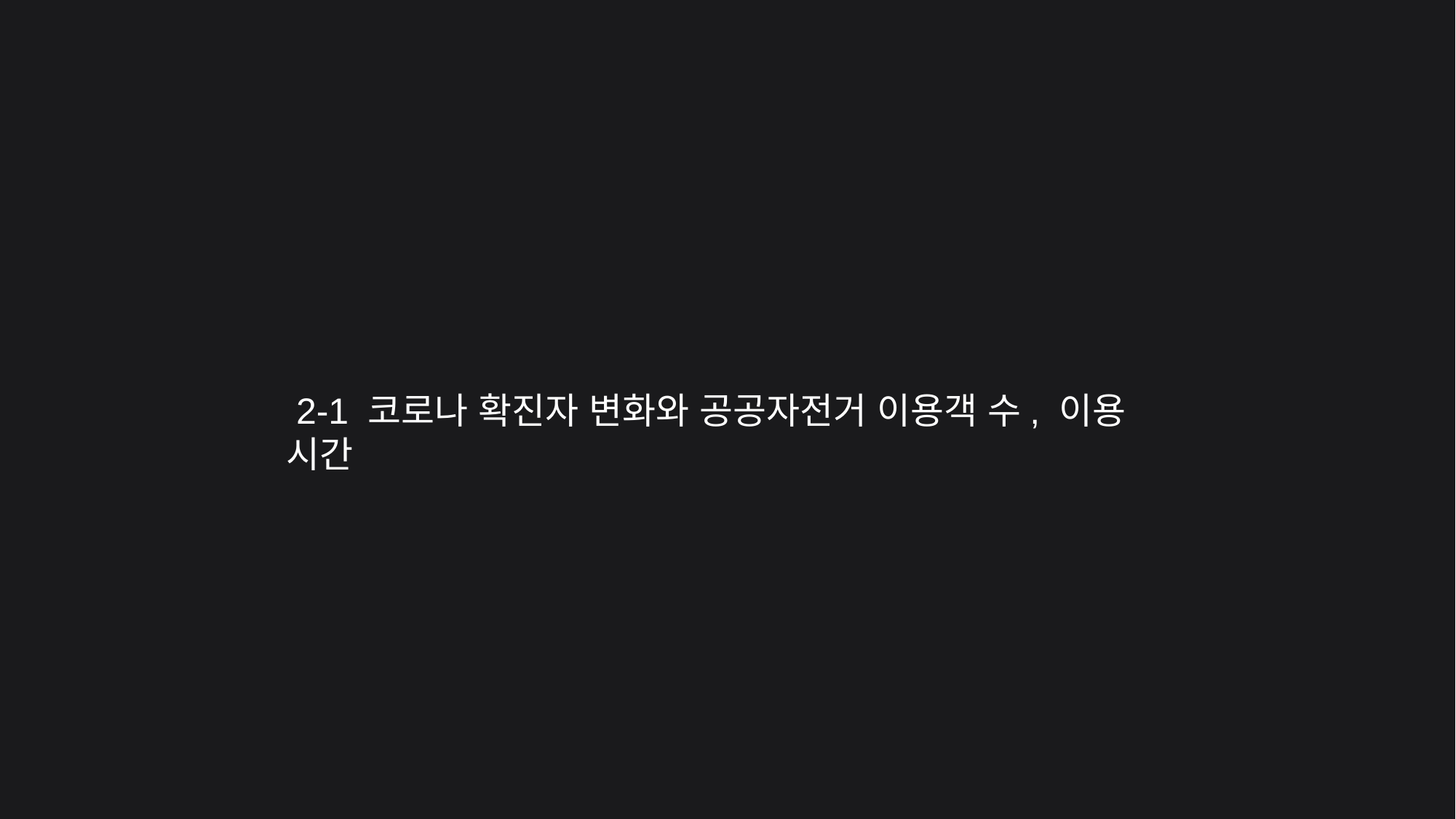

2-1 코로나 확진자 변화와 공공자전거 이용객 수, 이용 시간